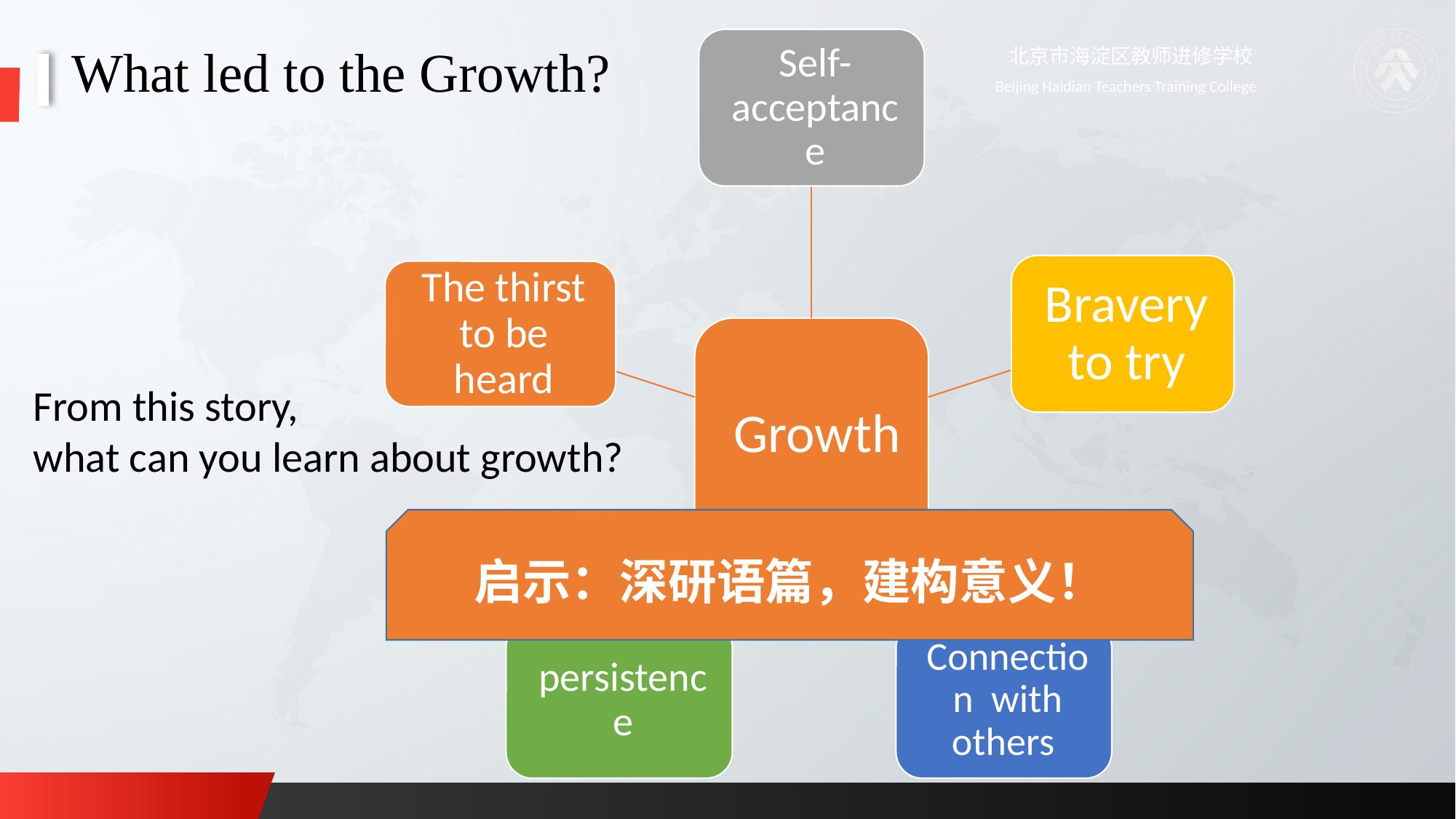

# What led to the Growth?
Growth
Self-acceptance
Bravery to try
Connection  with others
persistence
The thirst to be heard
From this story,
what can you learn about growth?

启示：深研语篇，建构意义！